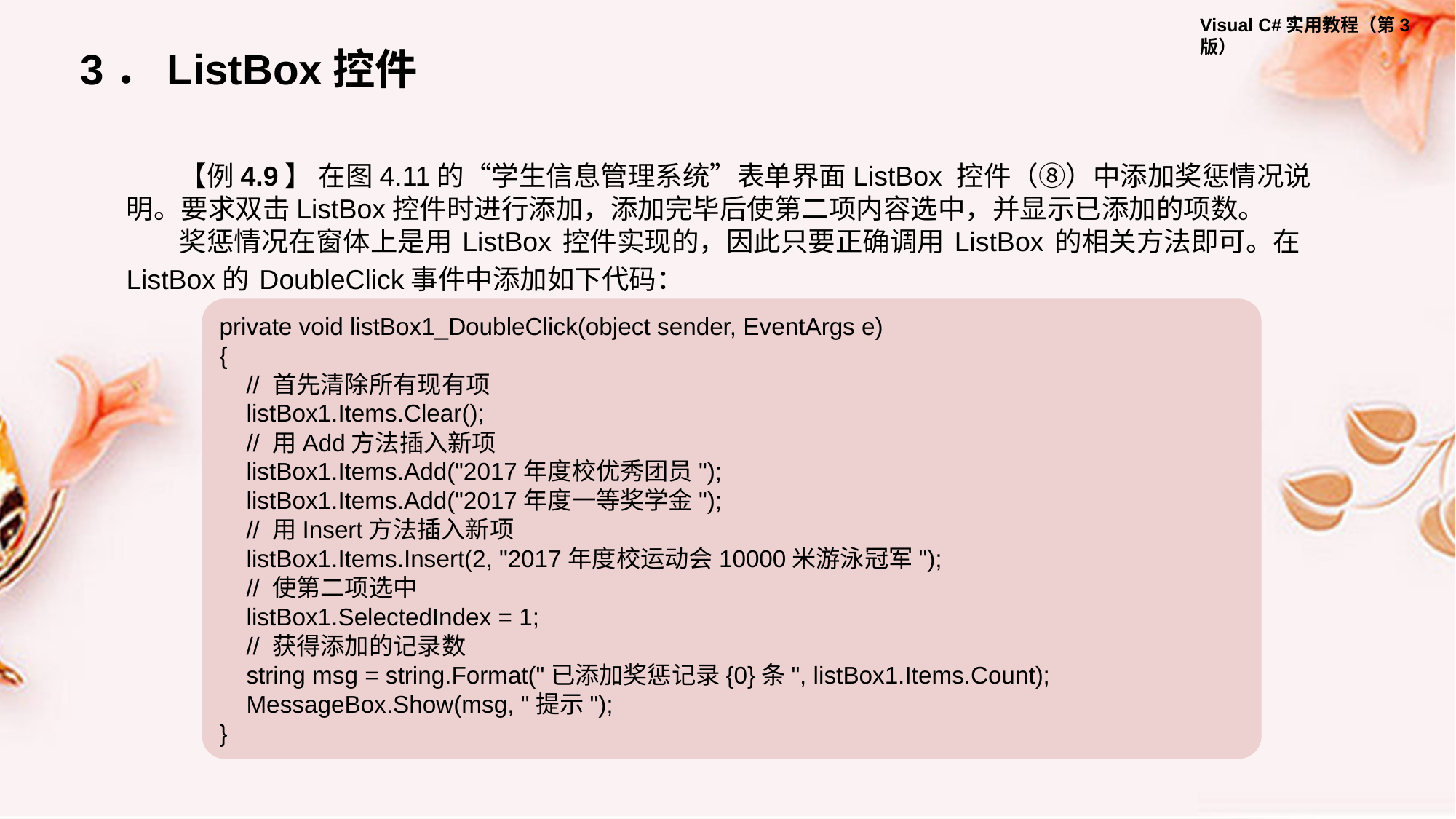

3．ListBox控件
【例4.9】 在图4.11的“学生信息管理系统”表单界面ListBox 控件（⑧）中添加奖惩情况说明。要求双击ListBox控件时进行添加，添加完毕后使第二项内容选中，并显示已添加的项数。
奖惩情况在窗体上是用 ListBox 控件实现的，因此只要正确调用 ListBox 的相关方法即可。在ListBox的 DoubleClick事件中添加如下代码：
private void listBox1_DoubleClick(object sender, EventArgs e)
{
    // 首先清除所有现有项
    listBox1.Items.Clear();
    // 用Add方法插入新项
    listBox1.Items.Add("2017年度校优秀团员");
    listBox1.Items.Add("2017年度一等奖学金");
    // 用Insert方法插入新项
    listBox1.Items.Insert(2, "2017年度校运动会10000米游泳冠军");
    // 使第二项选中
    listBox1.SelectedIndex = 1;
    // 获得添加的记录数
    string msg = string.Format("已添加奖惩记录{0}条", listBox1.Items.Count);
    MessageBox.Show(msg, "提示");
}